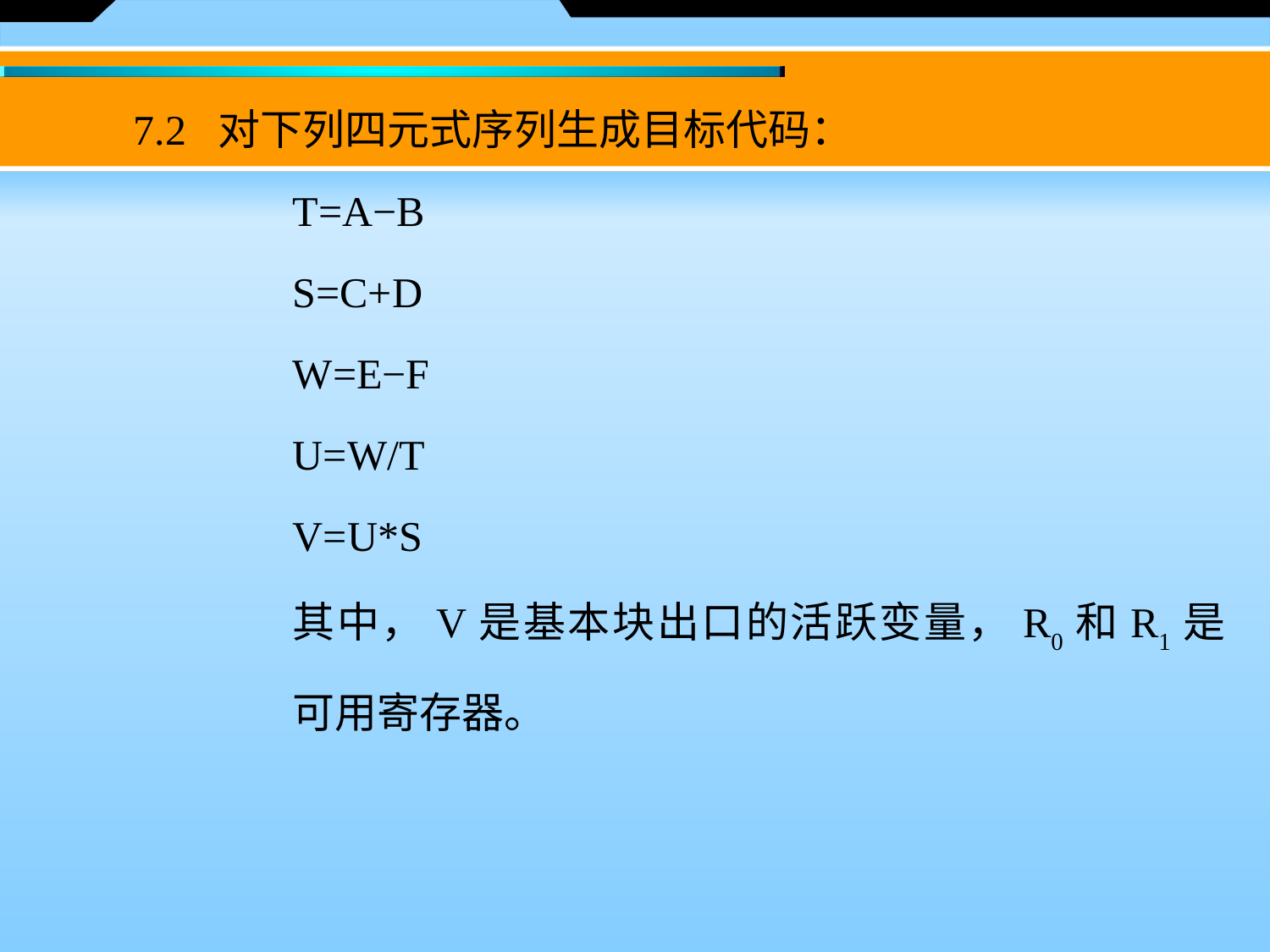

7.2  对下列四元式序列生成目标代码：
T=A−B
S=C+D
W=E−F
U=W/T
V=U*S
其中，V是基本块出口的活跃变量，R0和R1是可用寄存器。